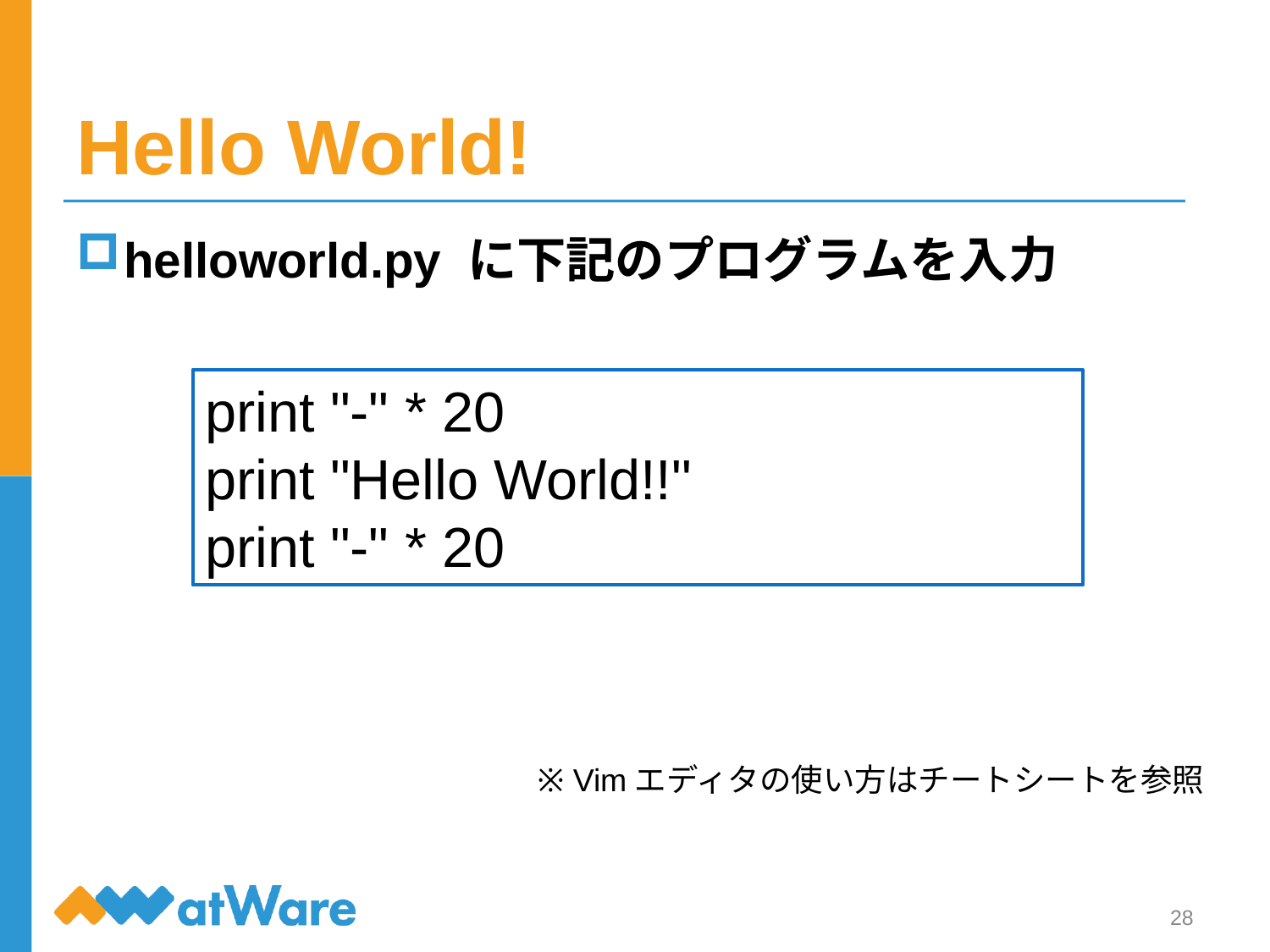

# Hello World!
helloworld.py に下記のプログラムを入力
print "-" * 20
print "Hello World!!"
print "-" * 20
※ Vimエディタの使い方はチートシートを参照
28